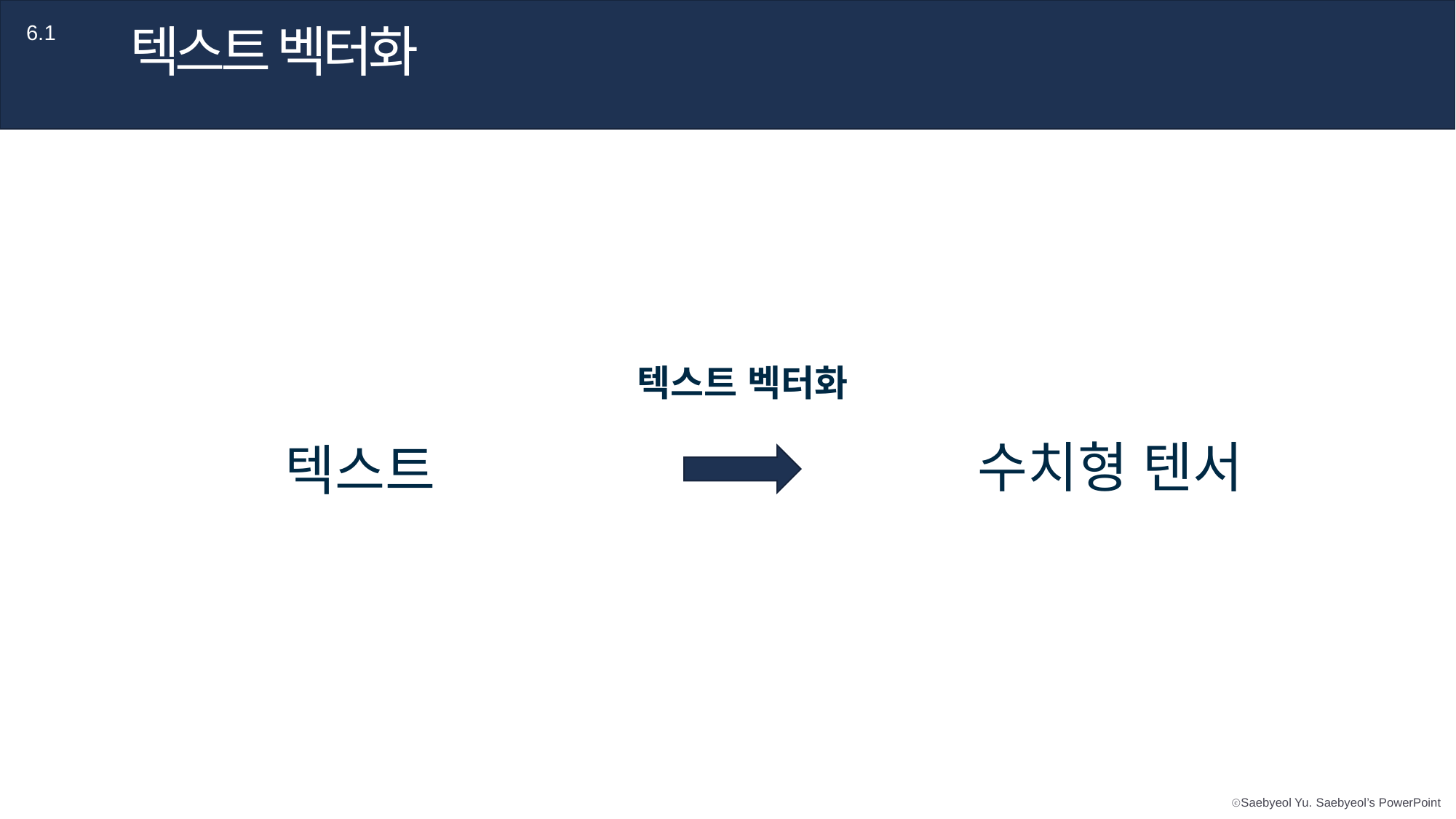

텍스트 벡터화
6.1

텍스트 벡터화

수치형 텐서
텍스트